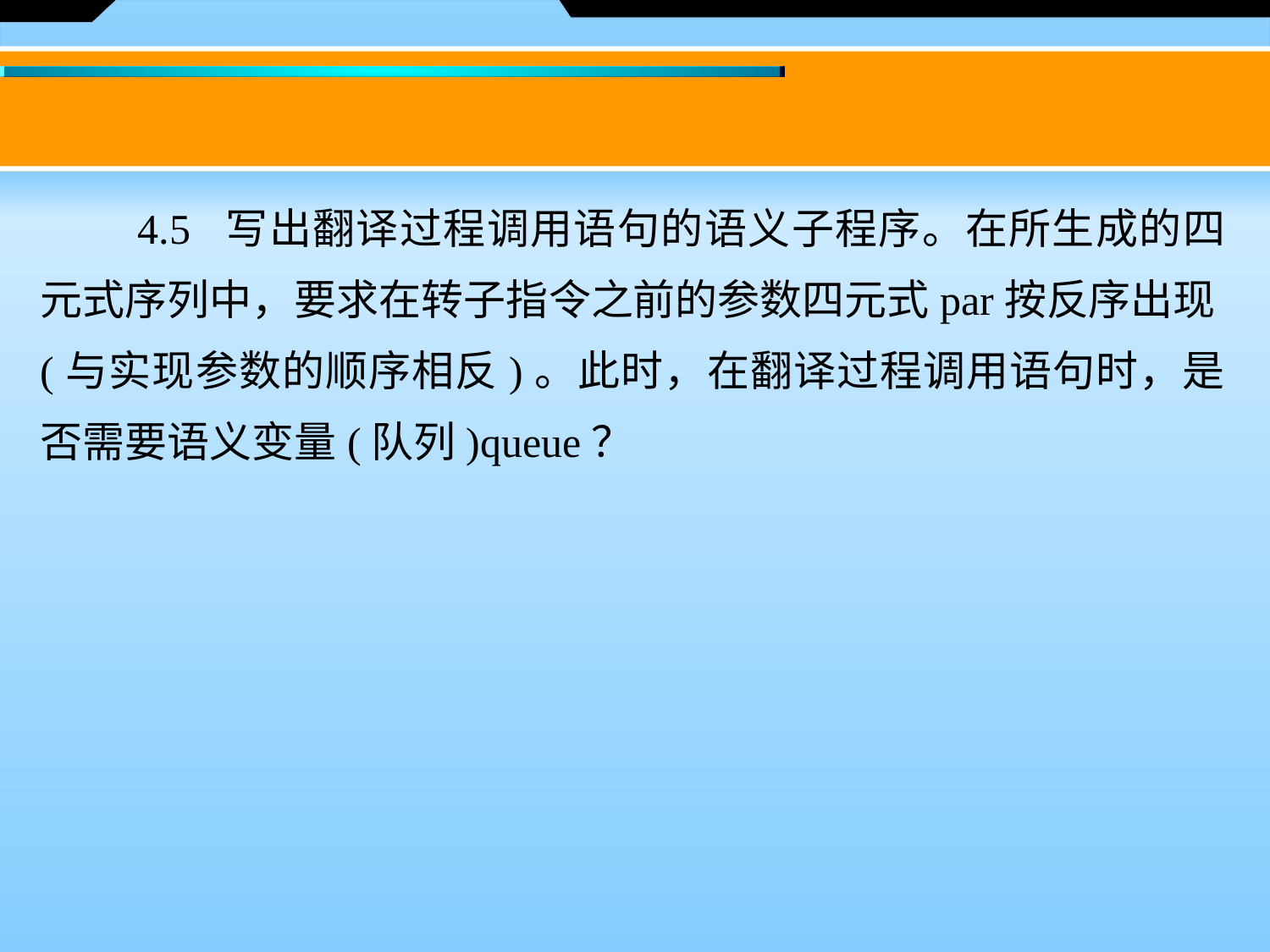

4.5  写出翻译过程调用语句的语义子程序。在所生成的四元式序列中，要求在转子指令之前的参数四元式par按反序出现(与实现参数的顺序相反)。此时，在翻译过程调用语句时，是否需要语义变量(队列)queue？